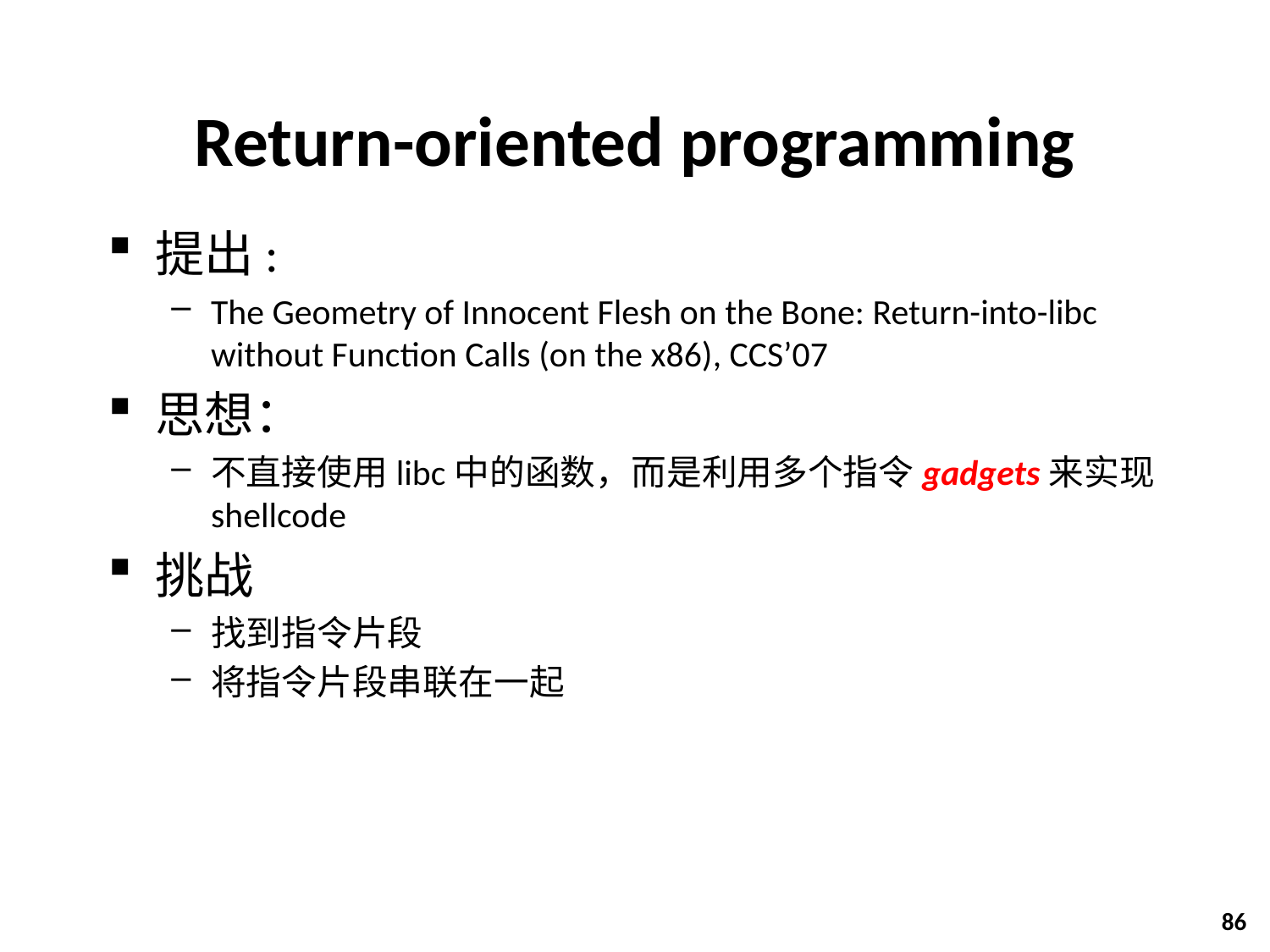

# Return-oriented programming
提出:
The Geometry of Innocent Flesh on the Bone: Return-into-libc without Function Calls (on the x86), CCS’07
思想：
不直接使用libc中的函数，而是利用多个指令gadgets来实现shellcode
挑战
找到指令片段
将指令片段串联在一起
86